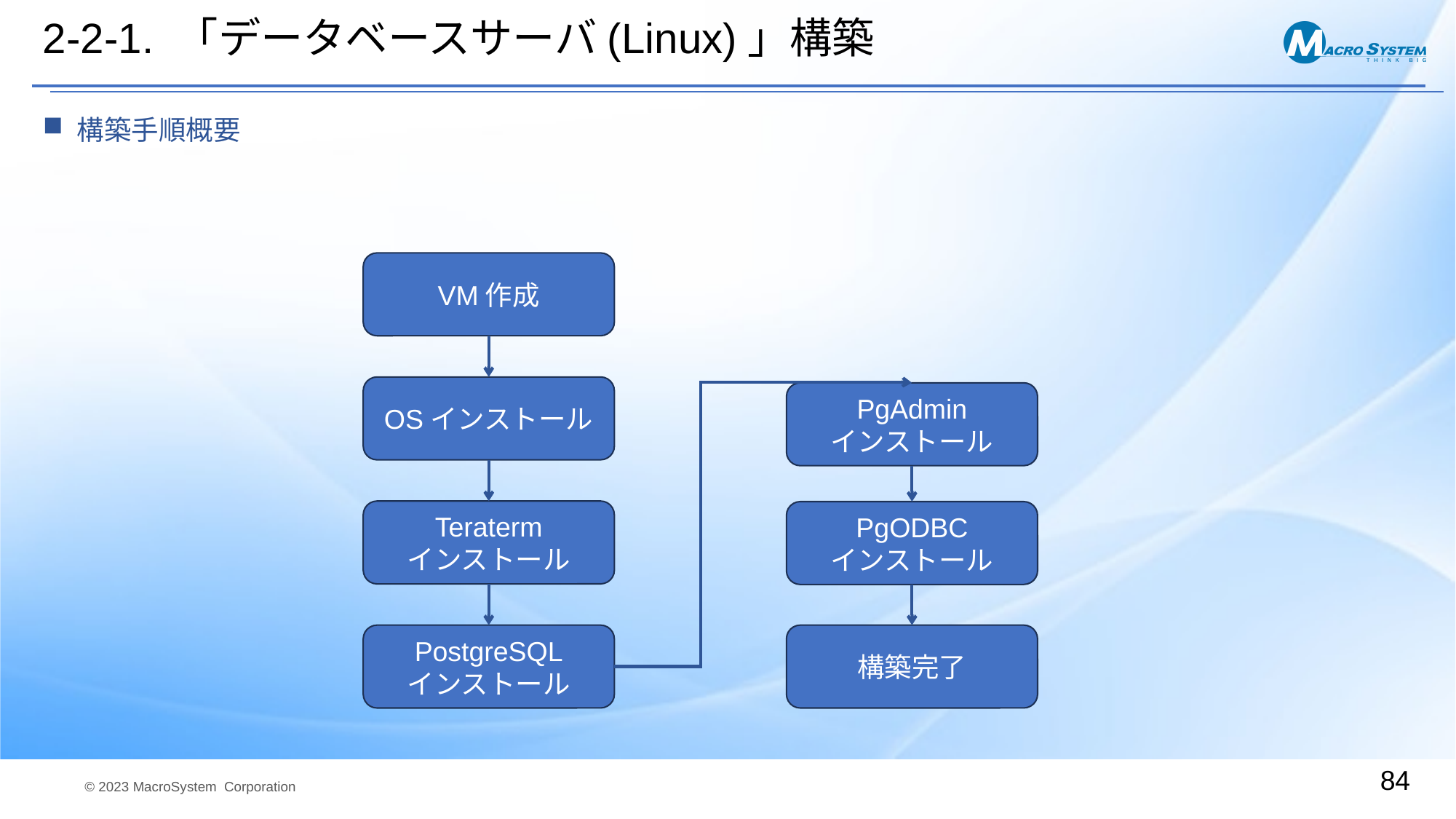

# 2-2-1. 「データベースサーバ(Linux)」構築
構築手順概要
VM作成
OSインストール
PgAdmin
インストール
Teraterm
インストール
PgODBC
インストール
PostgreSQL
インストール
構築完了